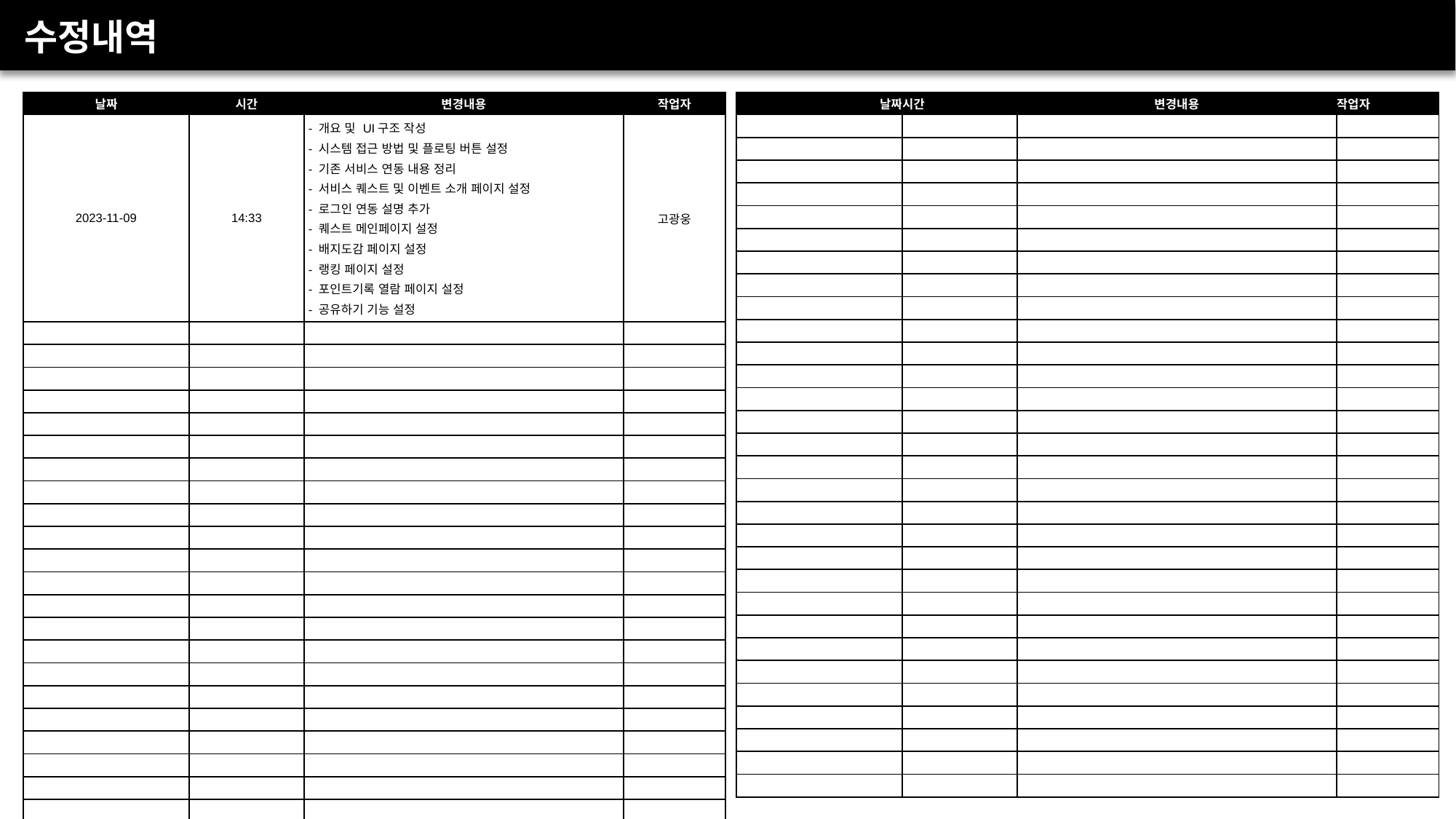

수정내역
| 날짜 | 시간 | 변경내용 | 작업자 |
| --- | --- | --- | --- |
| 2023-11-09 | 14:33 | - 개요 및 UI구조 작성 - 시스템 접근 방법 및 플로팅 버튼 설정 - 기존 서비스 연동 내용 정리 - 서비스 퀘스트 및 이벤트 소개 페이지 설정 - 로그인 연동 설명 추가 - 퀘스트 메인페이지 설정 - 배지도감 페이지 설정 - 랭킹 페이지 설정 - 포인트기록 열람 페이지 설정 - 공유하기 기능 설정 | 고광웅 |
|  |  |  |  |
|  |  |  |  |
|  |  |  |  |
|  |  |  |  |
|  |  |  |  |
|  |  |  |  |
|  |  |  |  |
|  |  |  |  |
|  |  |  |  |
|  |  |  |  |
|  |  |  |  |
|  |  |  |  |
|  |  |  |  |
|  |  |  |  |
|  |  |  |  |
|  |  |  |  |
|  |  |  |  |
|  |  |  |  |
|  |  |  |  |
|  |  |  |  |
|  |  |  |  |
|  |  |  |  |
| 날짜 | 시간 | 변경내용 | 작업자 |
| --- | --- | --- | --- |
|  |  |  |  |
|  |  |  |  |
|  |  |  |  |
|  |  |  |  |
|  |  |  |  |
|  |  |  |  |
|  |  |  |  |
|  |  |  |  |
|  |  |  |  |
|  |  |  |  |
|  |  |  |  |
|  |  |  |  |
|  |  |  |  |
|  |  |  |  |
|  |  |  |  |
|  |  |  |  |
|  |  |  |  |
|  |  |  |  |
|  |  |  |  |
|  |  |  |  |
|  |  |  |  |
|  |  |  |  |
|  |  |  |  |
|  |  |  |  |
|  |  |  |  |
|  |  |  |  |
|  |  |  |  |
|  |  |  |  |
|  |  |  |  |
|  |  |  |  |